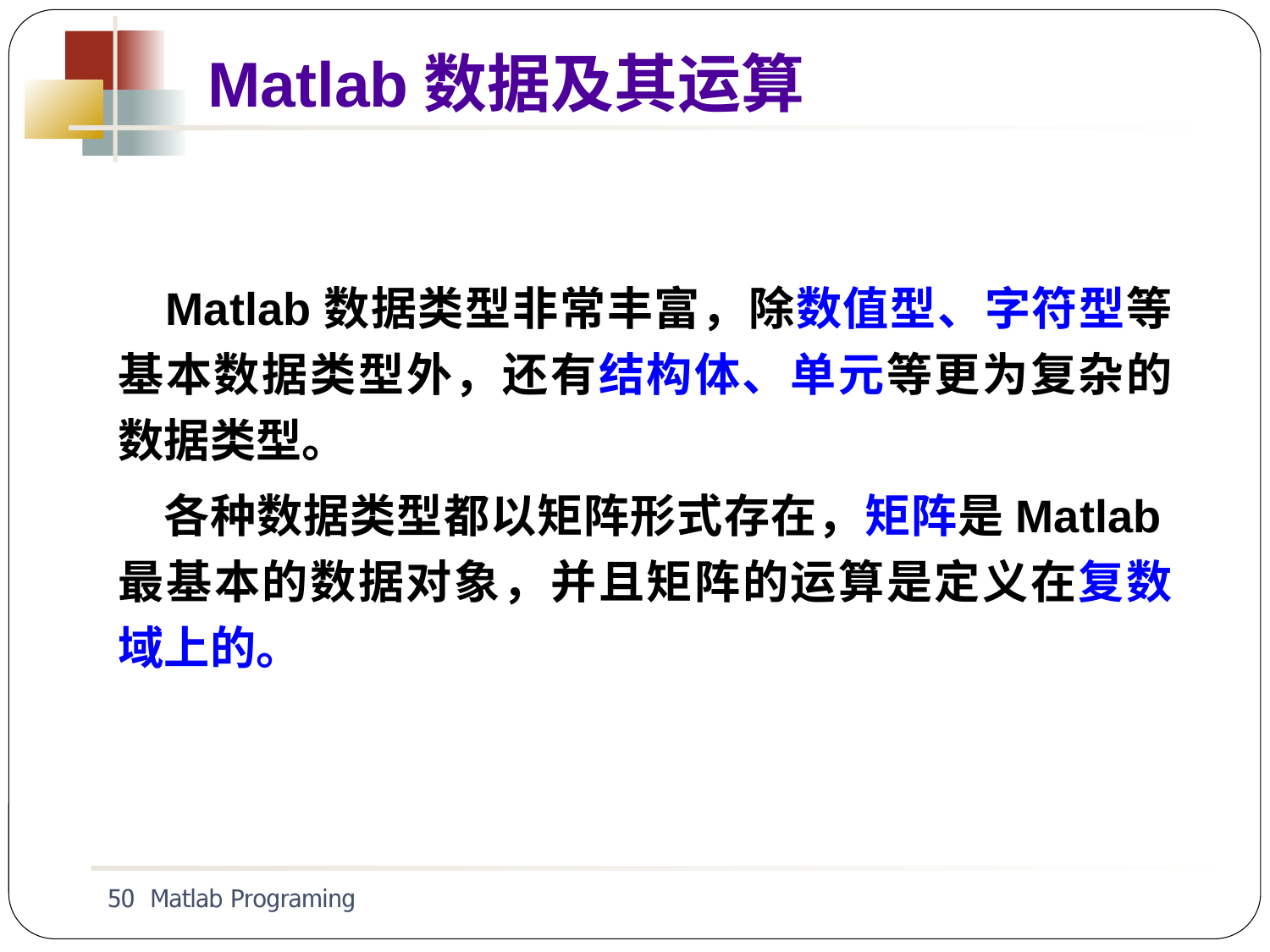

Matlab数据及其运算
    Matlab数据类型非常丰富，除数值型、字符型等基本数据类型外，还有结构体、单元等更为复杂的数据类型。
   各种数据类型都以矩阵形式存在，矩阵是Matlab最基本的数据对象，并且矩阵的运算是定义在复数域上的。

50  Matlab Programing